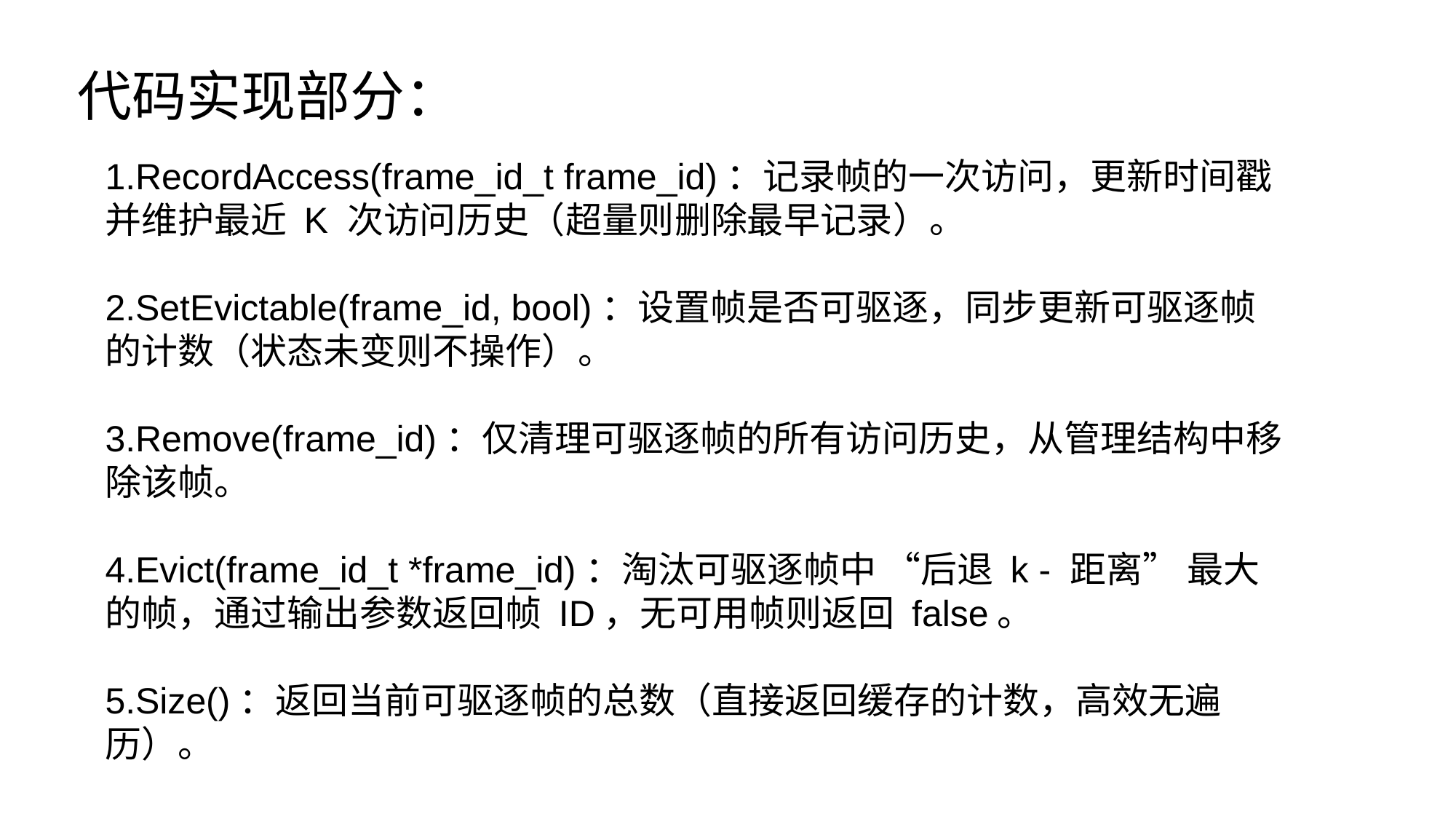

代码实现部分：
1.RecordAccess(frame_id_t frame_id)：记录帧的一次访问，更新时间戳并维护最近 K 次访问历史（超量则删除最早记录）。

2.SetEvictable(frame_id, bool)：设置帧是否可驱逐，同步更新可驱逐帧的计数（状态未变则不操作）。

3.Remove(frame_id)：仅清理可驱逐帧的所有访问历史，从管理结构中移除该帧。

4.Evict(frame_id_t *frame_id)：淘汰可驱逐帧中 “后退 k - 距离” 最大的帧，通过输出参数返回帧 ID，无可用帧则返回 false。

5.Size()：返回当前可驱逐帧的总数（直接返回缓存的计数，高效无遍历）。